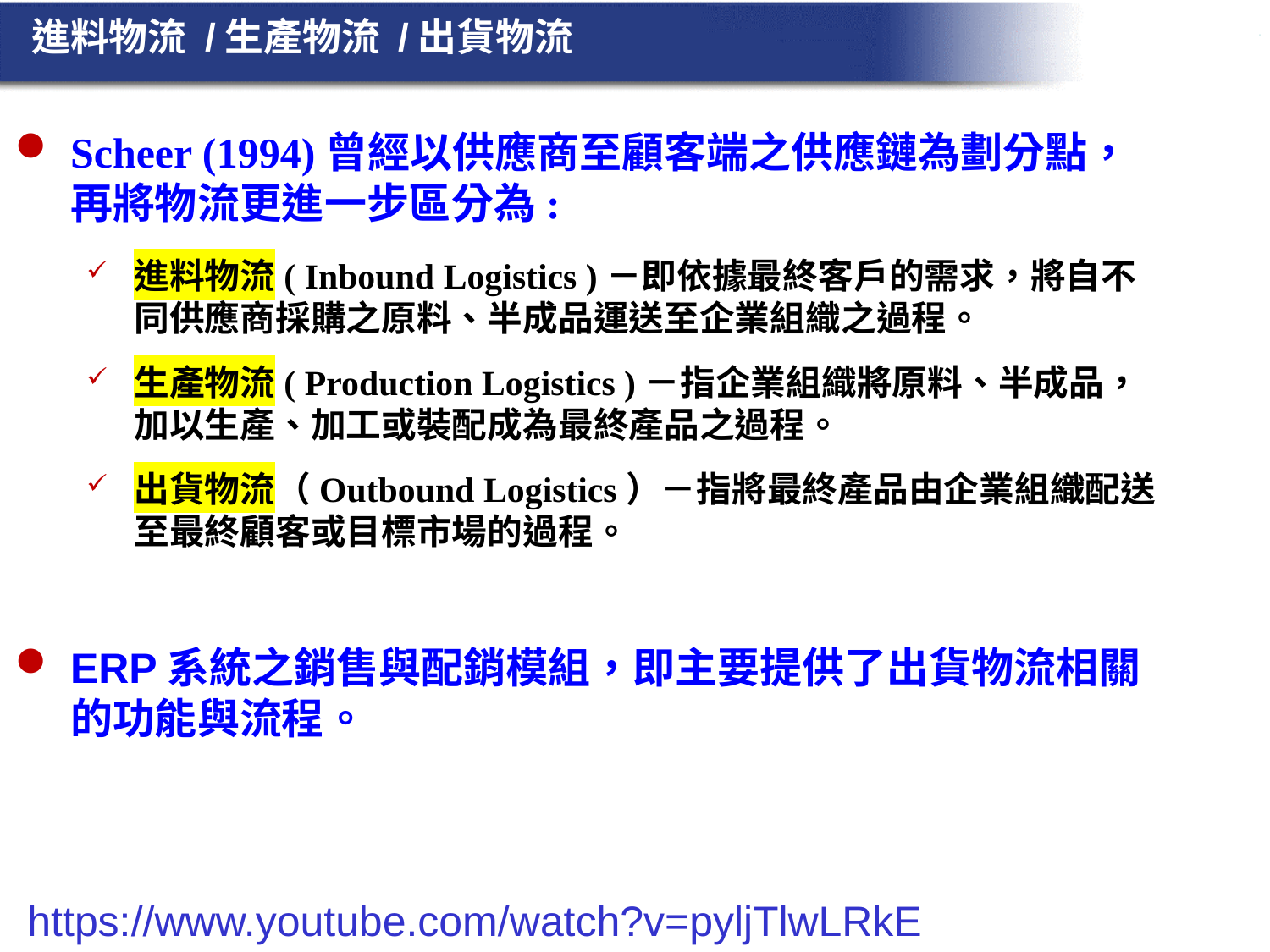

進料物流 /生產物流 /出貨物流
Scheer (1994)曾經以供應商至顧客端之供應鏈為劃分點，再將物流更進一步區分為:
進料物流( Inbound Logistics )－即依據最終客戶的需求，將自不同供應商採購之原料、半成品運送至企業組織之過程。
生產物流( Production Logistics )－指企業組織將原料、半成品，加以生產、加工或裝配成為最終產品之過程。
出貨物流（Outbound Logistics）－指將最終產品由企業組織配送至最終顧客或目標市場的過程。

ERP系統之銷售與配銷模組，即主要提供了出貨物流相關的功能與流程。
https://www.youtube.com/watch?v=pyljTlwLRkE